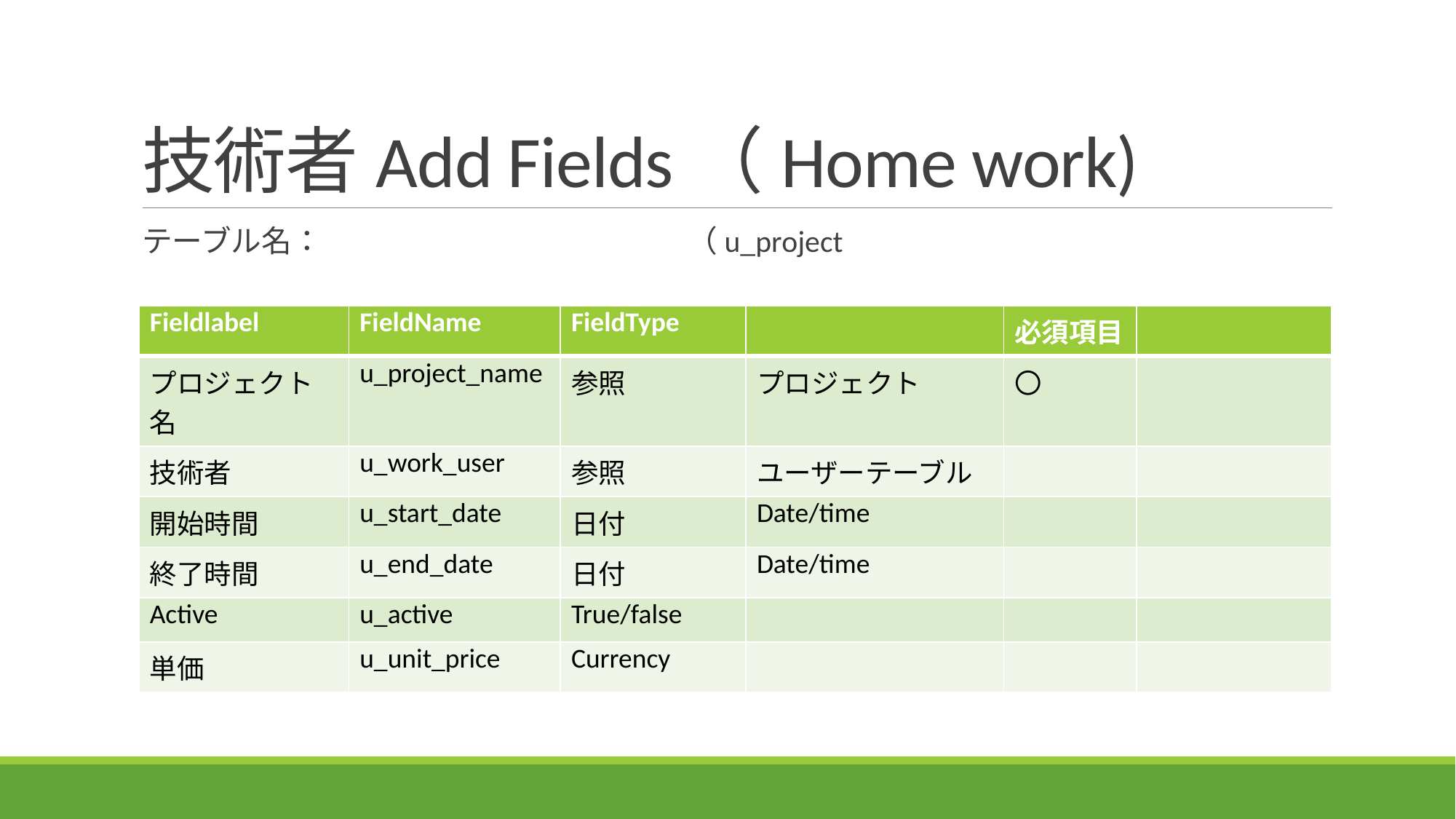

# 技術者Add Fields（Home work)
テーブル名：　　　　　　　　　　　　（u_project

| Fieldlabel | FieldName | FieldType |  | 必須項目 |  |
| --- | --- | --- | --- | --- | --- |
| プロジェクト名 | u\_project\_name | 参照 | プロジェクト | 〇 |  |
| 技術者 | u\_work\_user | 参照 | ユーザーテーブル |  |  |
| 開始時間 | u\_start\_date | 日付 | Date/time |  |  |
| 終了時間 | u\_end\_date | 日付 | Date/time |  |  |
| Active | u\_active | True/false |  |  |  |
| 単価 | u\_unit\_price | Currency |  |  |  |